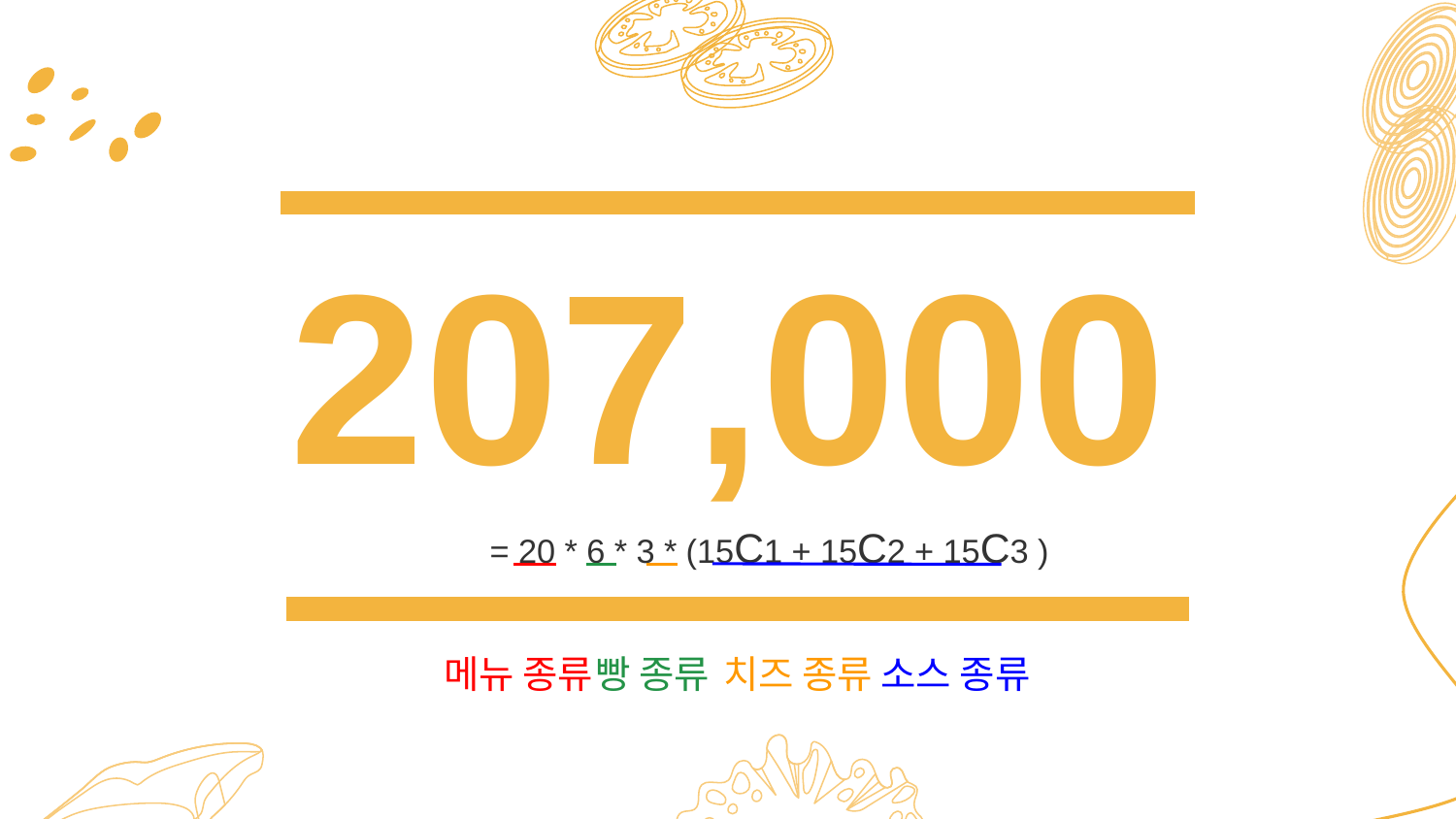

# 207,000
 = 20 * 6 * 3 * (15C1 + 15C2 + 15C3 )
메뉴 종류
빵 종류
치즈 종류
소스 종류